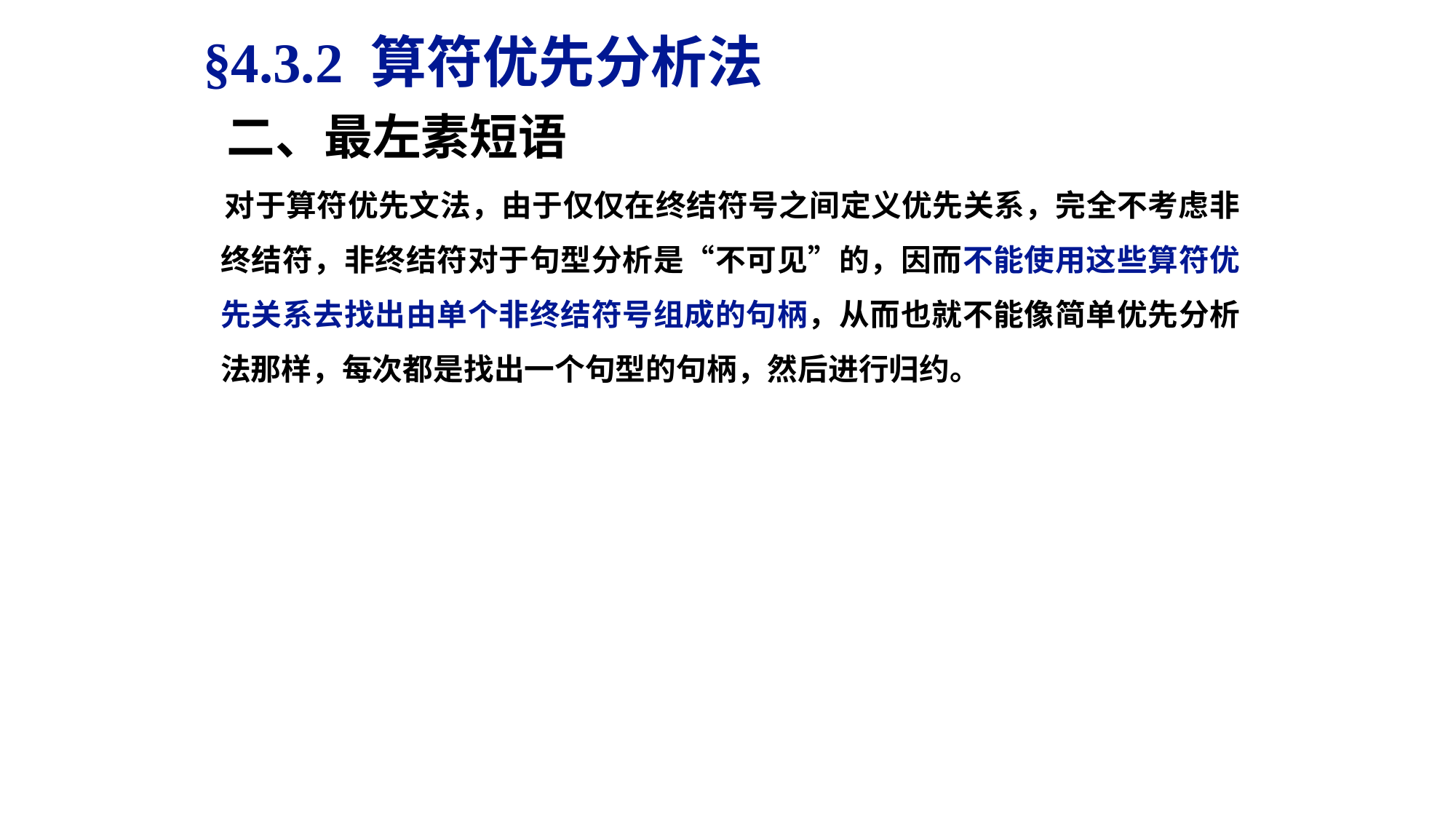

§4.3.2 算符优先分析法
二、最左素短语
       对于算符优先文法，由于仅仅在终结符号之间定义优先关系，完全不考虑非终结符，非终结符对于句型分析是“不可见”的，因而不能使用这些算符优先关系去找出由单个非终结符号组成的句柄，从而也就不能像简单优先分析法那样，每次都是找出一个句型的句柄，然后进行归约。